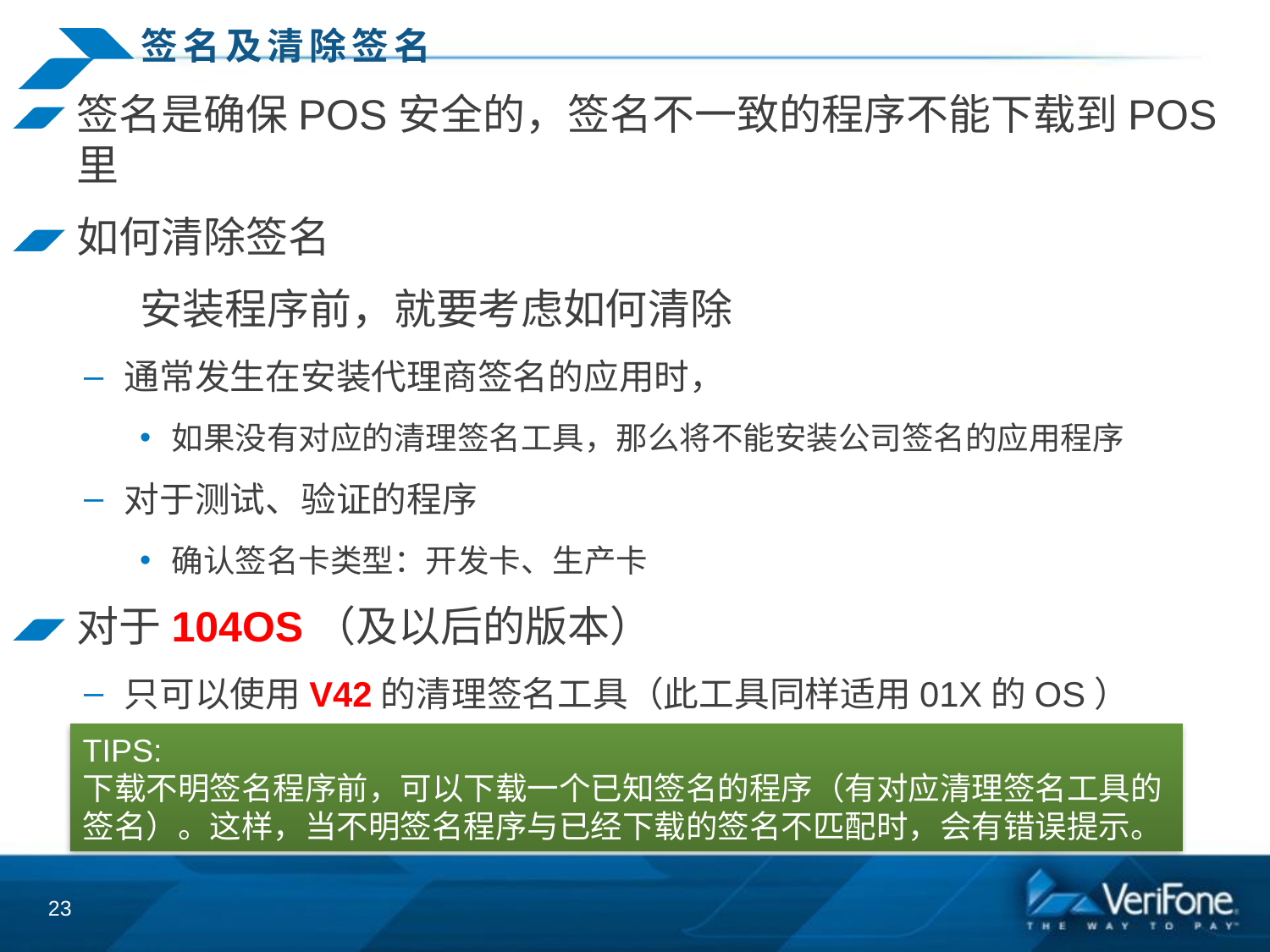

# 签名及清除签名
签名是确保POS安全的，签名不一致的程序不能下载到POS里
如何清除签名
	安装程序前，就要考虑如何清除
通常发生在安装代理商签名的应用时，
如果没有对应的清理签名工具，那么将不能安装公司签名的应用程序
对于测试、验证的程序
确认签名卡类型：开发卡、生产卡
对于104OS（及以后的版本）
只可以使用V42的清理签名工具（此工具同样适用01X的OS）
使用V30的工具可能产生不可预知的后果
TIPS:
下载不明签名程序前，可以下载一个已知签名的程序（有对应清理签名工具的签名）。这样，当不明签名程序与已经下载的签名不匹配时，会有错误提示。
23